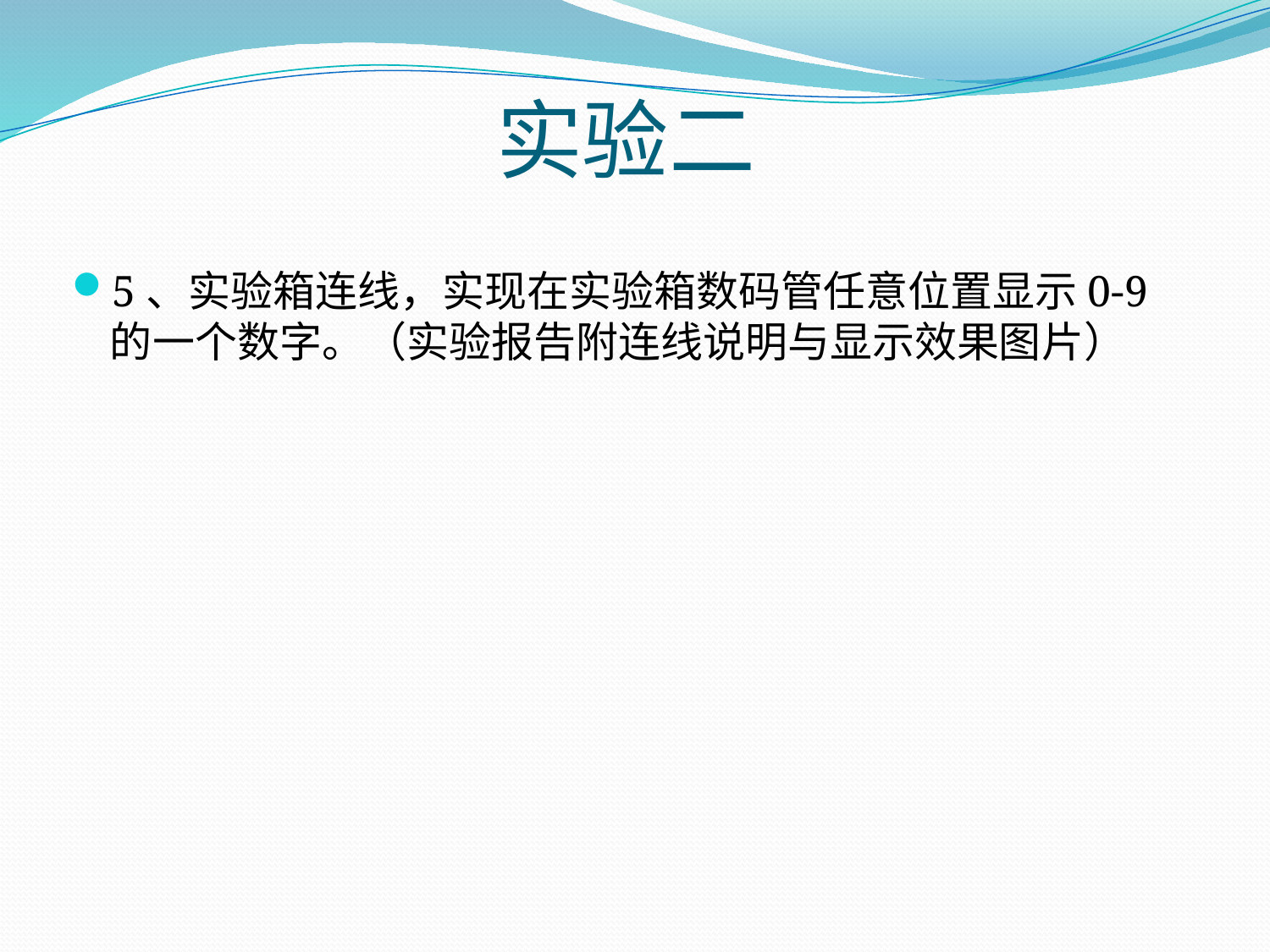

# 实验二
5、实验箱连线，实现在实验箱数码管任意位置显示0-9的一个数字。（实验报告附连线说明与显示效果图片）